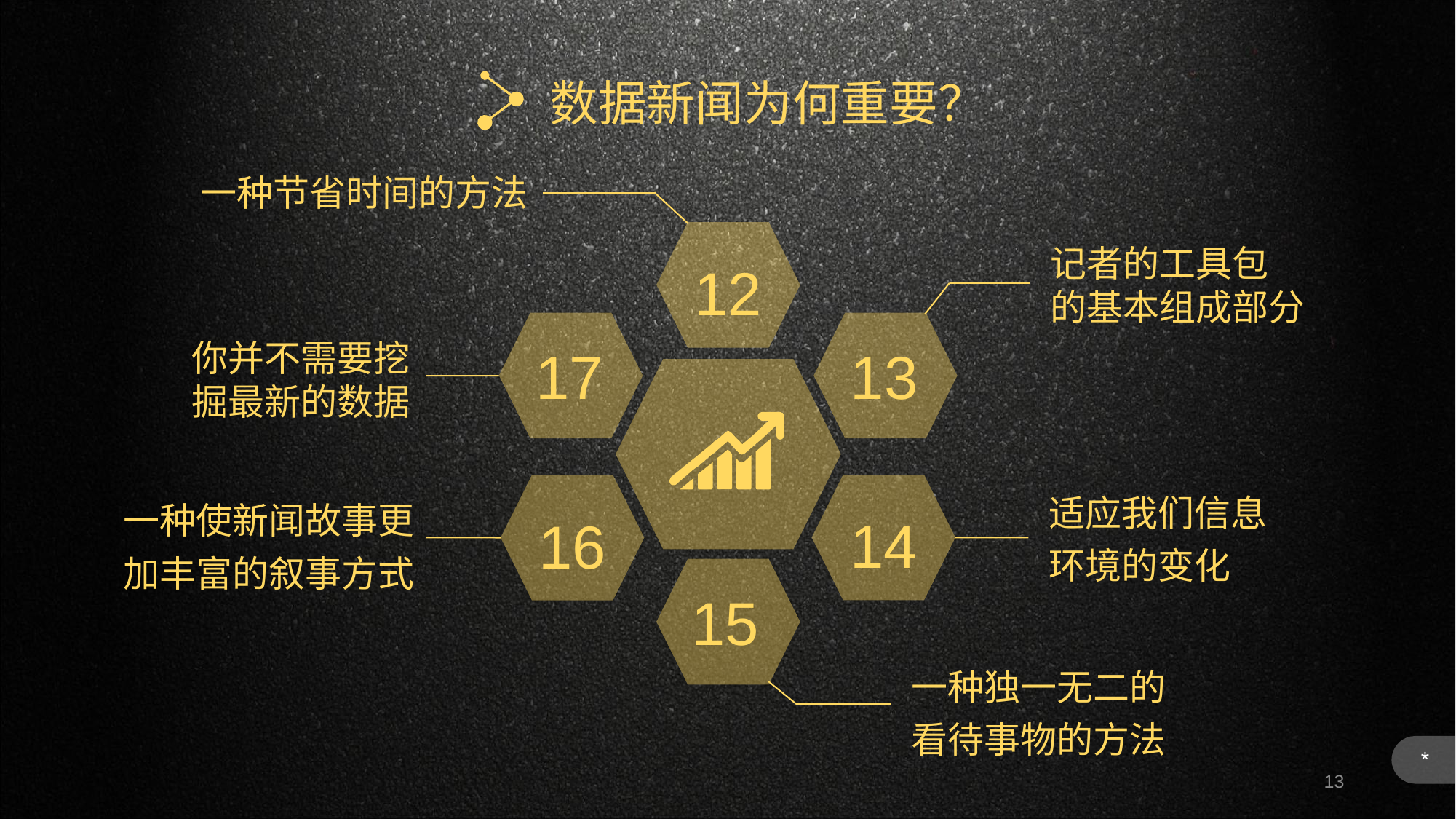

数据新闻为何重要？

一种节省时间的方法

12
记者的工具包
的基本组成部分

17

13
你并不需要挖
掘最新的数据

14

16
适应我们信息
环境的变化
一种使新闻故事更
加丰富的叙事方式

15
一种独一无二的
看待事物的方法

*
13